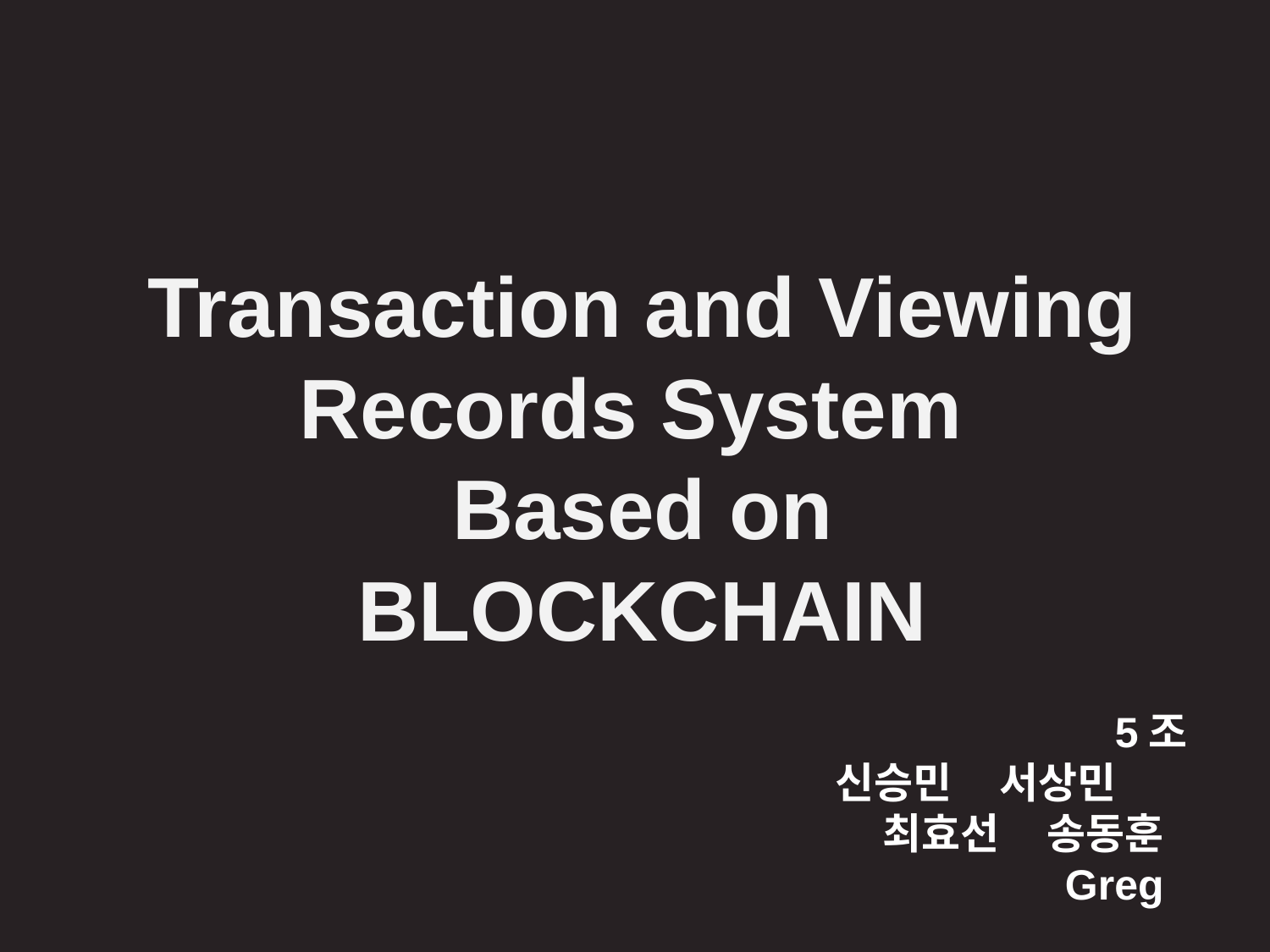

Transaction and Viewing Records System
Based on
BLOCKCHAIN
5조
신승민    서상민
최효선    송동훈
 Greg